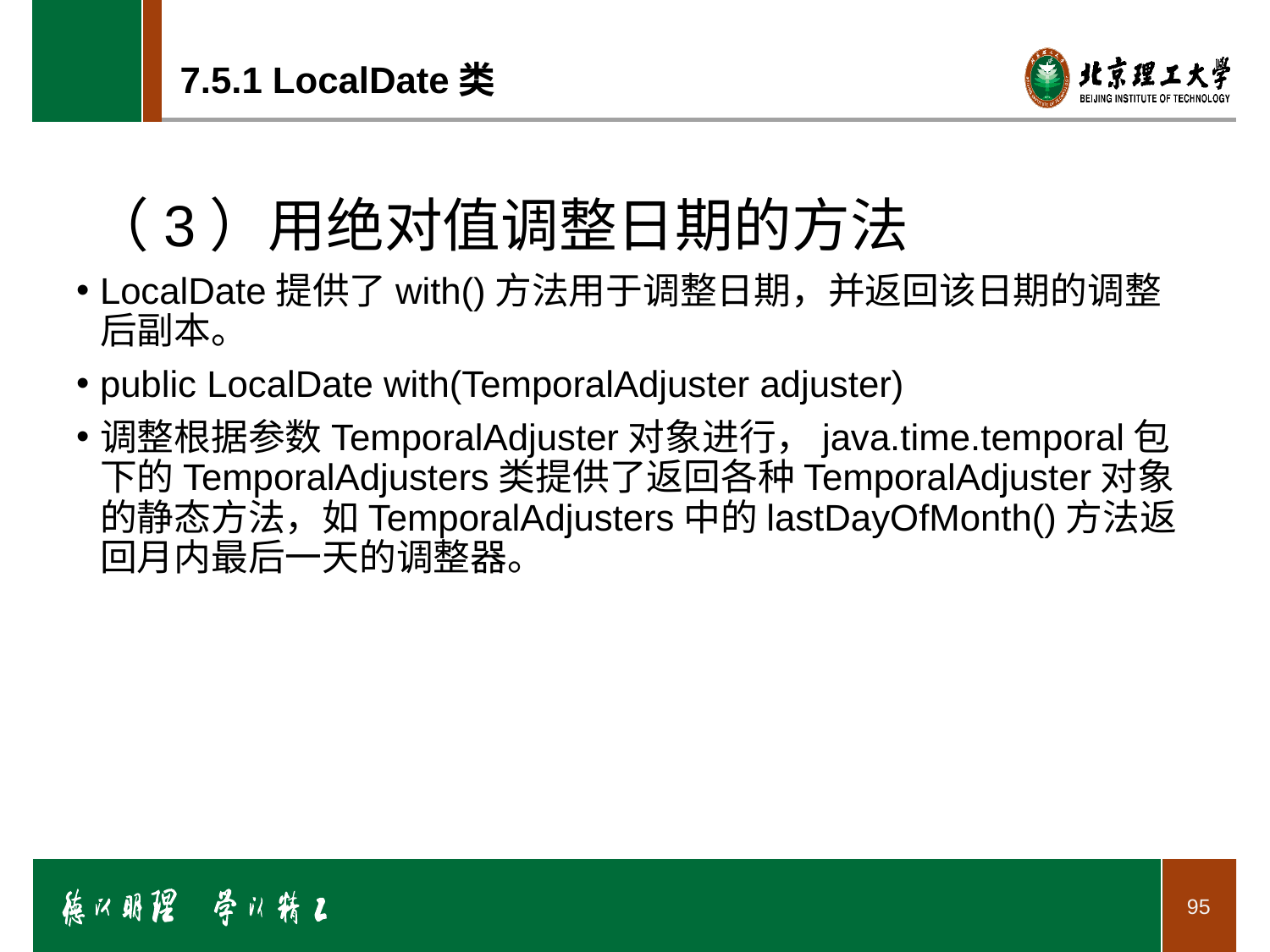

# 7.5.1 LocalDate类
（3）用绝对值调整日期的方法
LocalDate提供了with()方法用于调整日期，并返回该日期的调整后副本。
public LocalDate with(TemporalAdjuster adjuster)
调整根据参数TemporalAdjuster对象进行，java.time.temporal包下的TemporalAdjusters类提供了返回各种TemporalAdjuster对象的静态方法，如TemporalAdjusters中的lastDayOfMonth()方法返回月内最后一天的调整器。